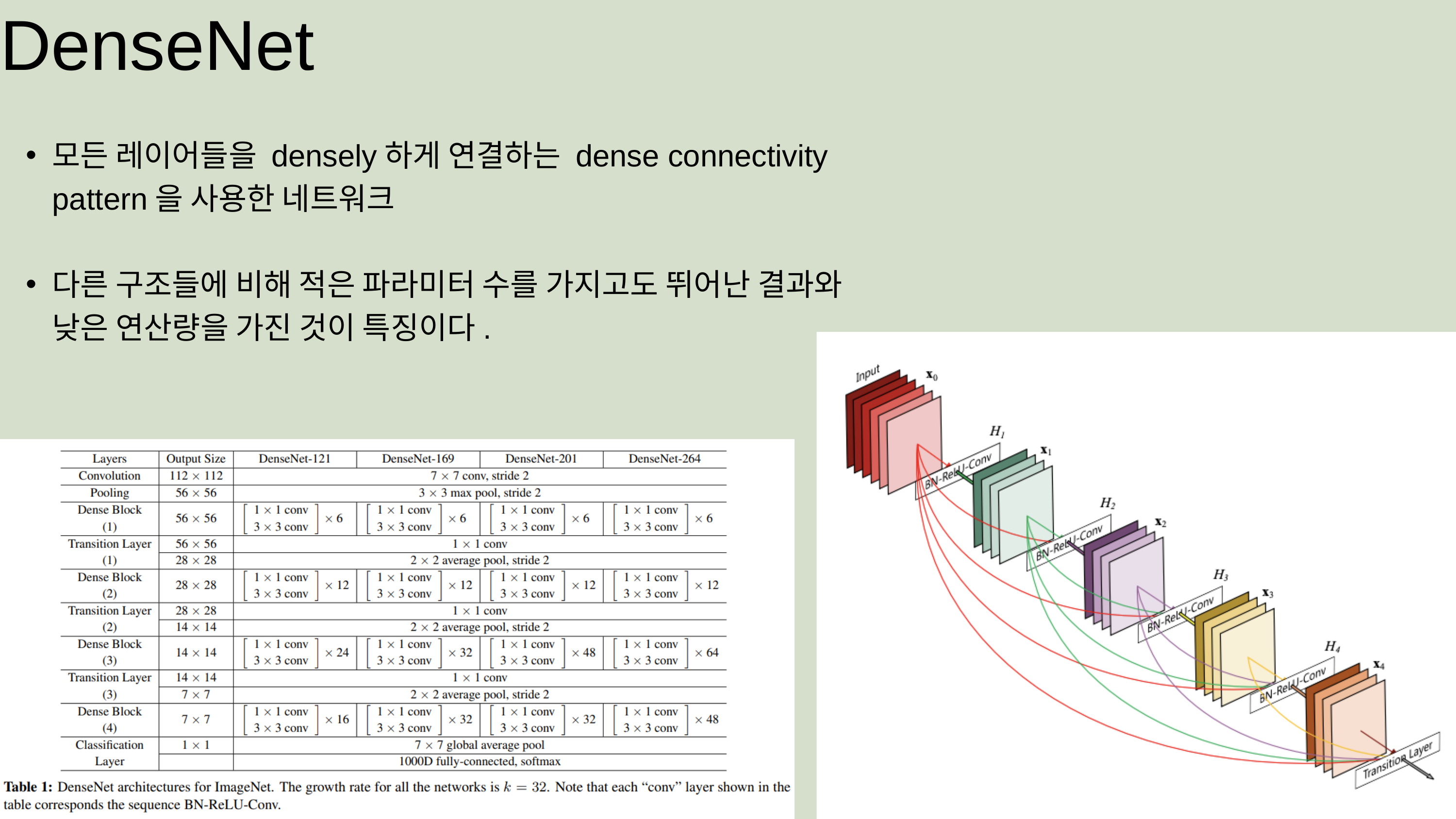

DenseNet
모든 레이어들을 densely하게 연결하는 dense connectivity pattern을 사용한 네트워크

다른 구조들에 비해 적은 파라미터 수를 가지고도 뛰어난 결과와 낮은 연산량을 가진 것이 특징이다.